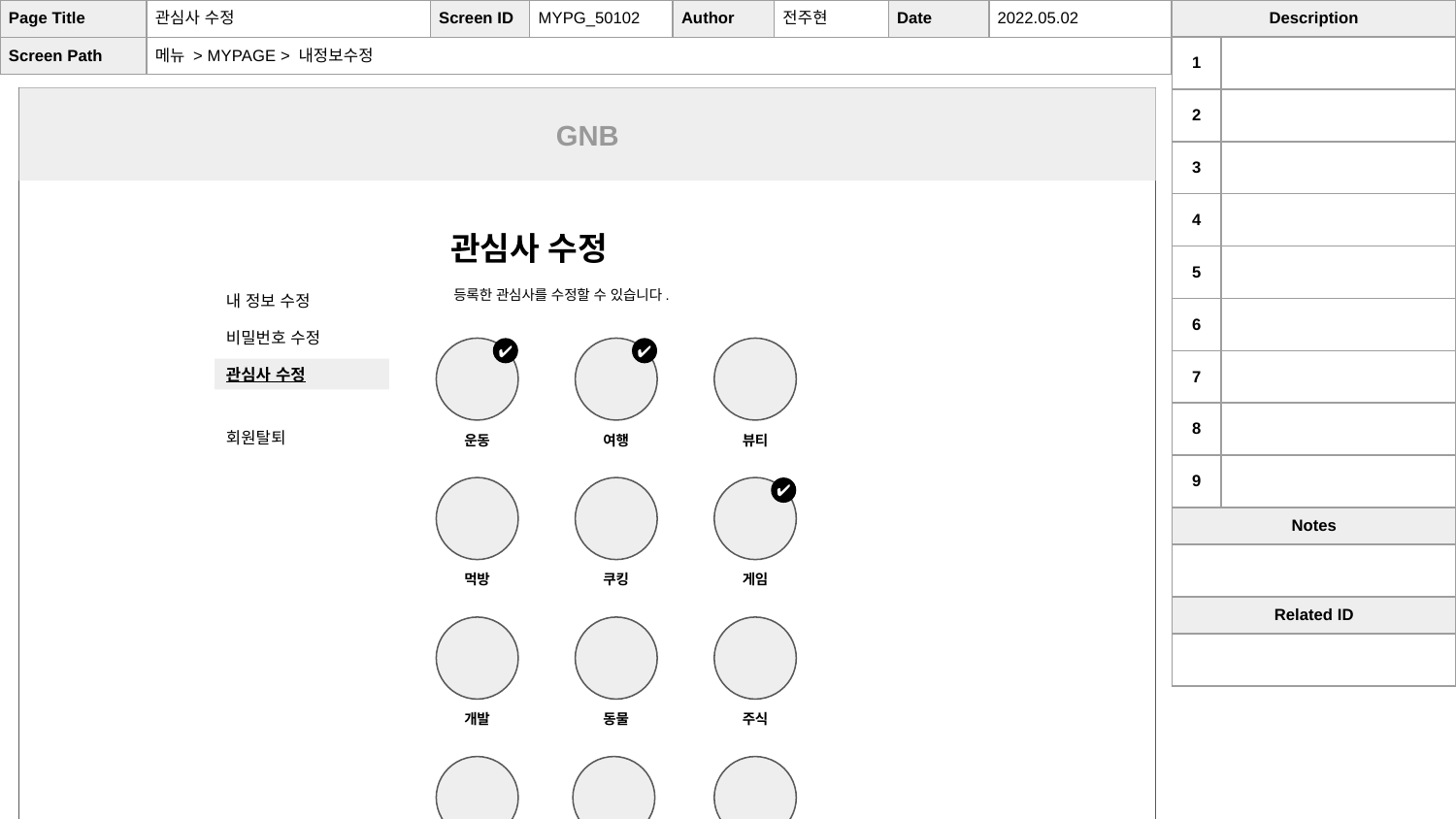

| Page Title | 관심사 수정 | Screen ID | MYPG\_50102 | Author | 전주현 | Date | 2022.05.02 |
| --- | --- | --- | --- | --- | --- | --- | --- |
| Screen Path | 메뉴 > MYPAGE > 내정보수정 |  |  |  |  |  |  |
| Description |  |
| --- | --- |
| 1 |  |
| 2 |  |
| 3 |  |
| 4 |  |
| 5 |  |
| 6 |  |
| 7 |  |
| 8 |  |
| 9 |  |
| Notes |  |
|  |  |
| Related ID |  |
|  |  |

GNB
관심사 수정
등록한 관심사를 수정할 수 있습니다.
내 정보 수정
비밀번호 수정

운동

여행

뷰티
✔
✔
관심사 수정
회원탈퇴
✔

먹방

쿠킹

게임

개발

동물

주식

패선

키즈

음악
수정하기
FOOTER